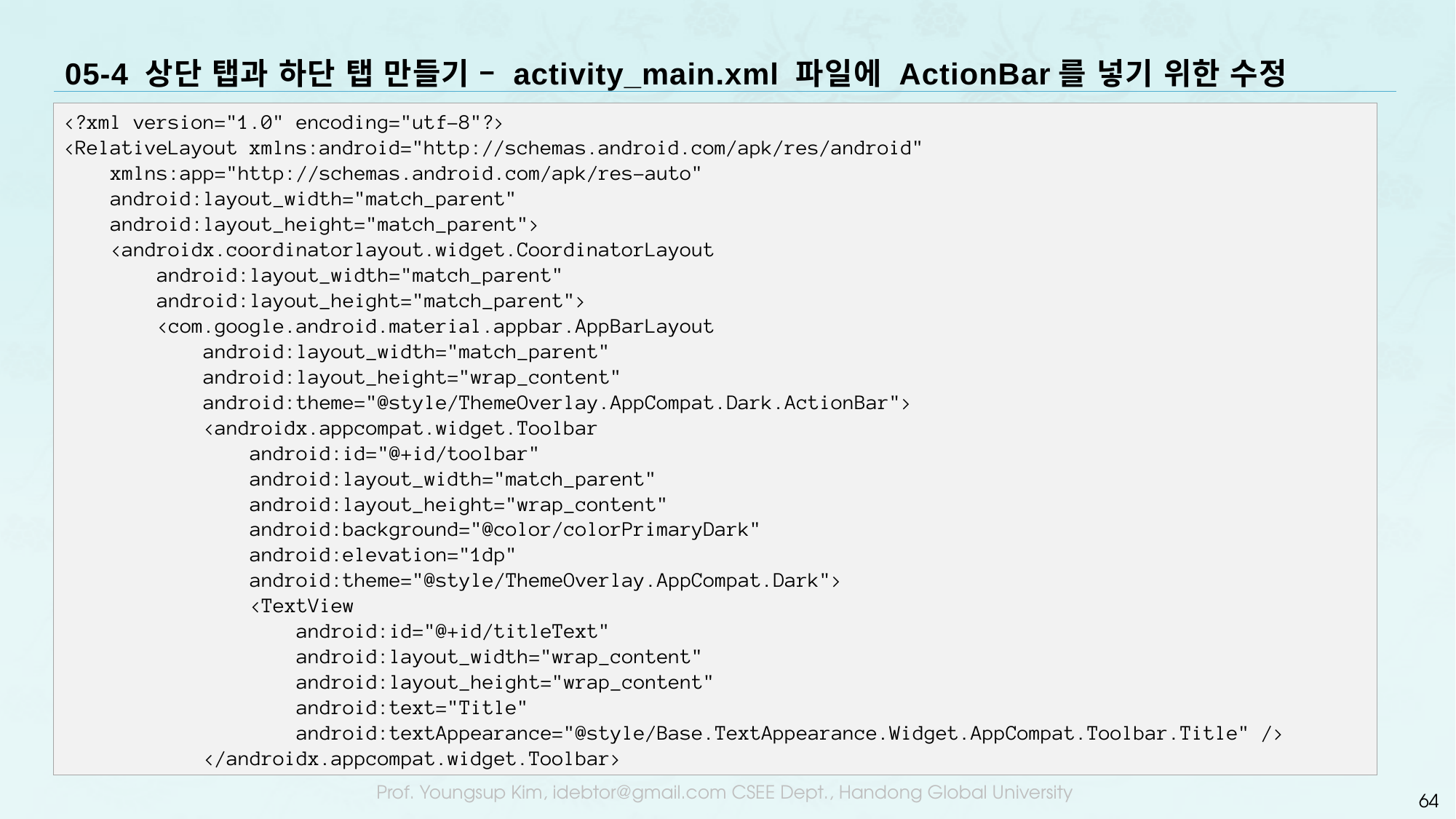

# 05-4 상단 탭과 하단 탭 만들기 – activity_main.xml 파일에 ActionBar를 넣기 위한 수정

<?xml version="1.0" encoding="utf-8"?>
<RelativeLayout xmlns:android="http://schemas.android.com/apk/res/android"
    xmlns:app="http://schemas.android.com/apk/res-auto"
    android:layout_width="match_parent"
    android:layout_height="match_parent">
    <androidx.coordinatorlayout.widget.CoordinatorLayout
        android:layout_width="match_parent"
        android:layout_height="match_parent">
        <com.google.android.material.appbar.AppBarLayout
            android:layout_width="match_parent"
            android:layout_height="wrap_content"
            android:theme="@style/ThemeOverlay.AppCompat.Dark.ActionBar">
            <androidx.appcompat.widget.Toolbar
                android:id="@+id/toolbar"
                android:layout_width="match_parent"
                android:layout_height="wrap_content"
                android:background="@color/colorPrimaryDark"
                android:elevation="1dp"
                android:theme="@style/ThemeOverlay.AppCompat.Dark">
                <TextView
                    android:id="@+id/titleText"
                    android:layout_width="wrap_content"
                    android:layout_height="wrap_content"
                    android:text="Title"
                    android:textAppearance="@style/Base.TextAppearance.Widget.AppCompat.Toolbar.Title" />
            </androidx.appcompat.widget.Toolbar>
64